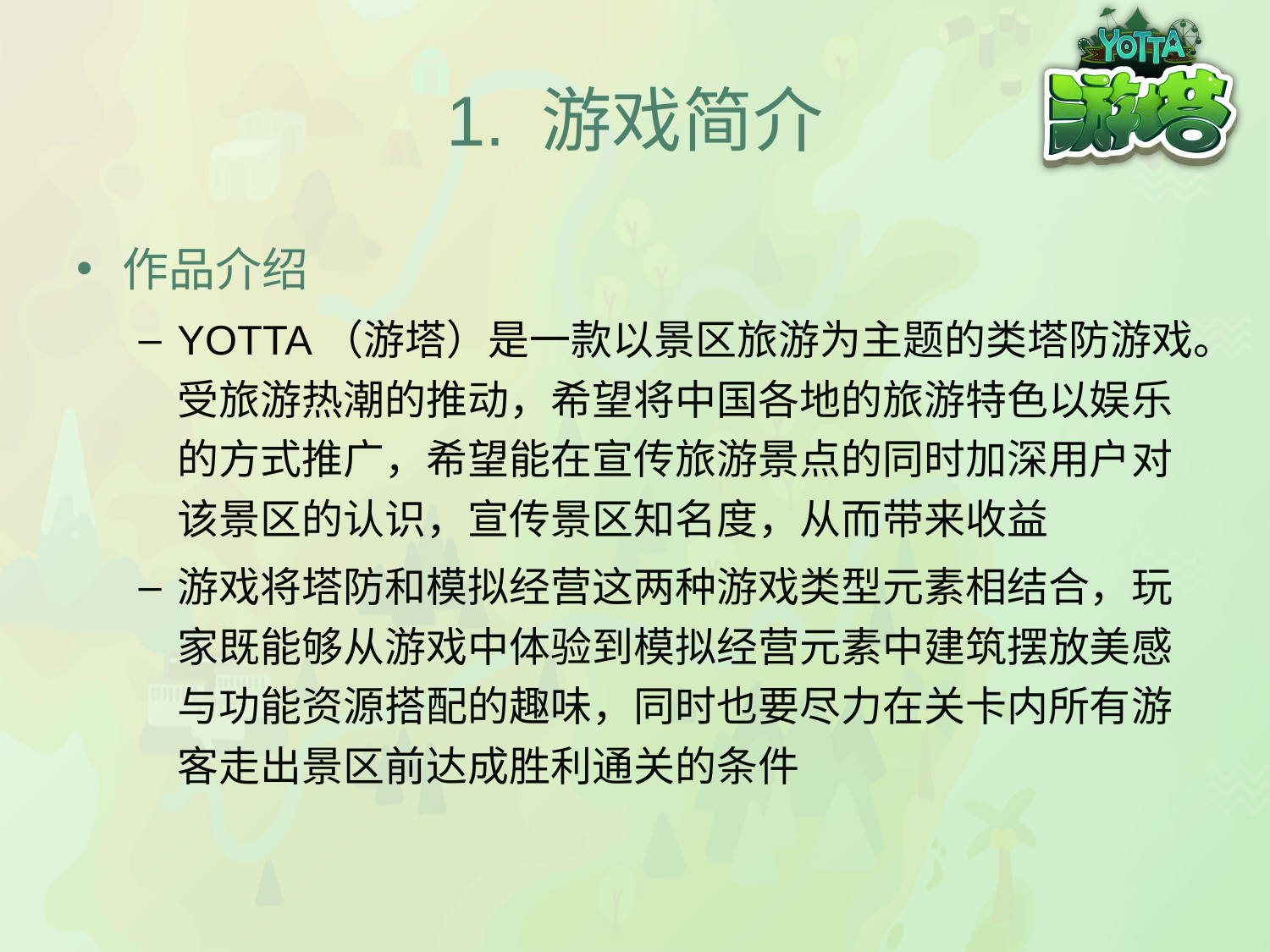

# 1. 游戏简介
作品介绍
YOTTA（游塔）是一款以景区旅游为主题的类塔防游戏。受旅游热潮的推动，希望将中国各地的旅游特色以娱乐的方式推广，希望能在宣传旅游景点的同时加深用户对该景区的认识，宣传景区知名度，从而带来收益
游戏将塔防和模拟经营这两种游戏类型元素相结合，玩家既能够从游戏中体验到模拟经营元素中建筑摆放美感与功能资源搭配的趣味，同时也要尽力在关卡内所有游客走出景区前达成胜利通关的条件